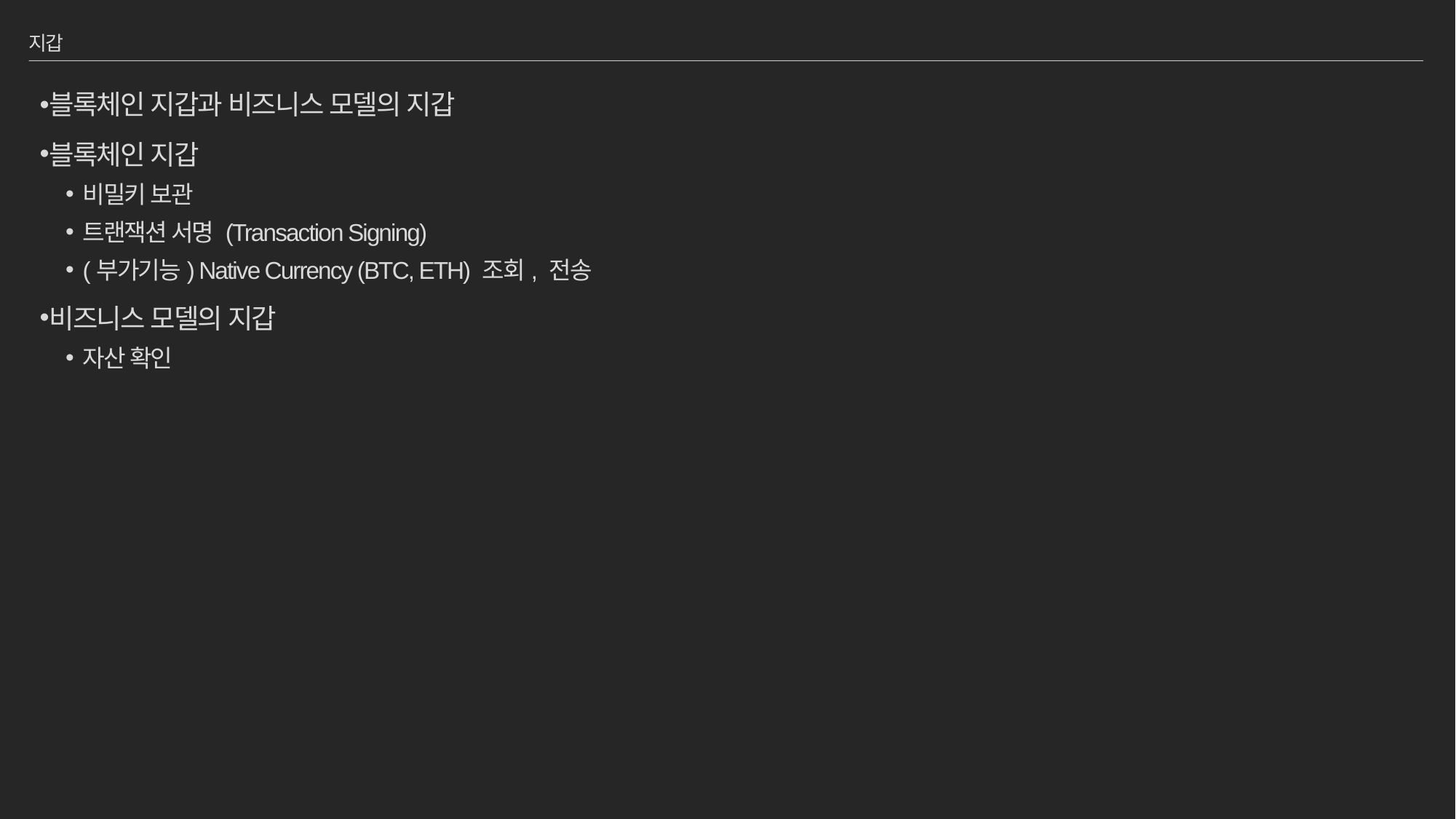

# 지갑
블록체인 지갑과 비즈니스 모델의 지갑
블록체인 지갑
비밀키 보관
트랜잭션 서명 (Transaction Signing)
(부가기능) Native Currency (BTC, ETH) 조회, 전송
비즈니스 모델의 지갑
자산 확인